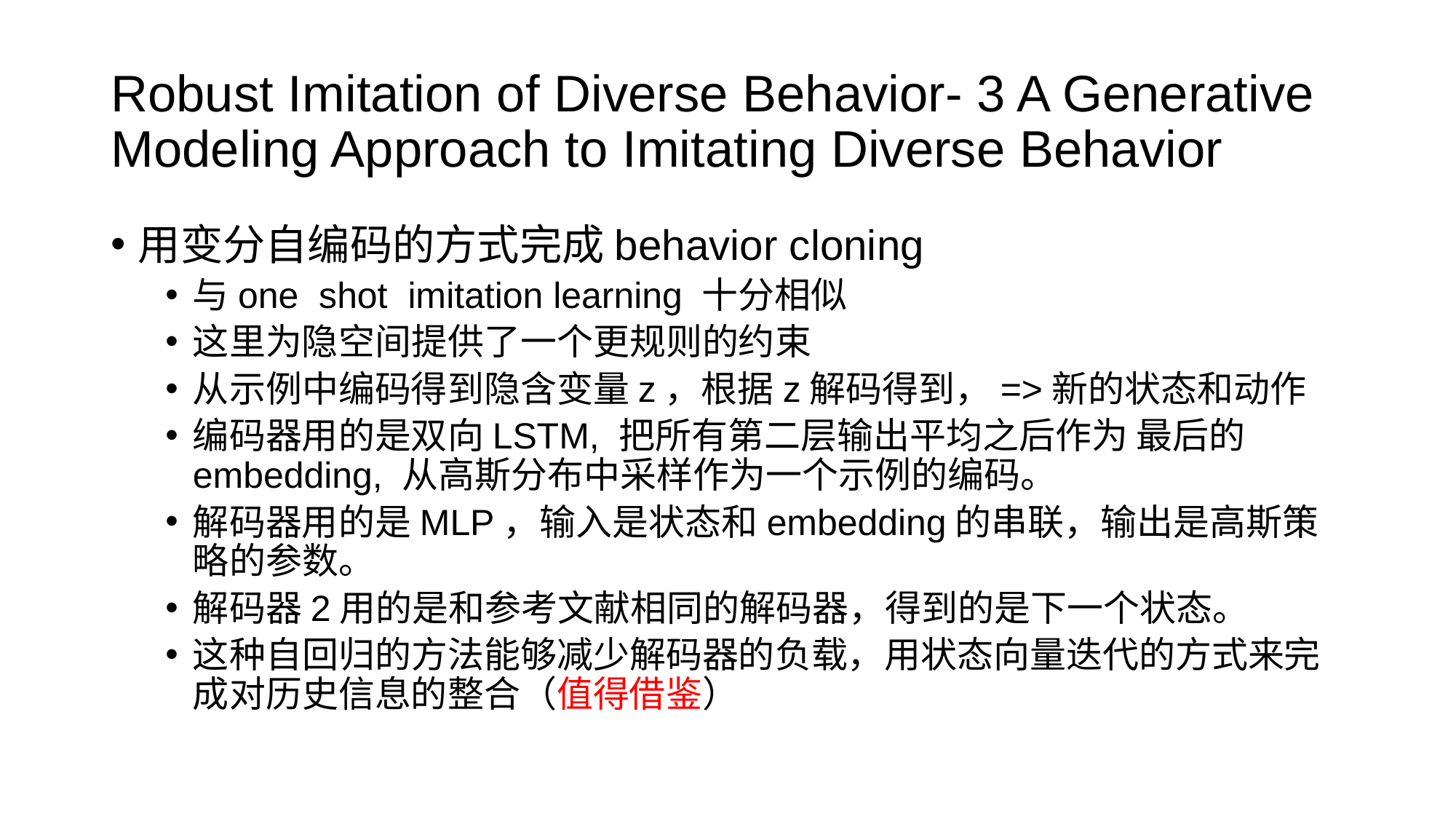

# Robust Imitation of Diverse Behavior- 3 A Generative Modeling Approach to Imitating Diverse Behavior
用变分自编码的方式完成behavior cloning
与one  shot  imitation learning 十分相似
这里为隐空间提供了一个更规则的约束
从示例中编码得到隐含变量z，根据z解码得到，=>新的状态和动作
编码器用的是双向LSTM, 把所有第二层输出平均之后作为 最后的 embedding, 从高斯分布中采样作为一个示例的编码。
解码器用的是MLP，输入是状态和embedding的串联，输出是高斯策略的参数。
解码器2用的是和参考文献相同的解码器，得到的是下一个状态。
这种自回归的方法能够减少解码器的负载，用状态向量迭代的方式来完成对历史信息的整合（值得借鉴）